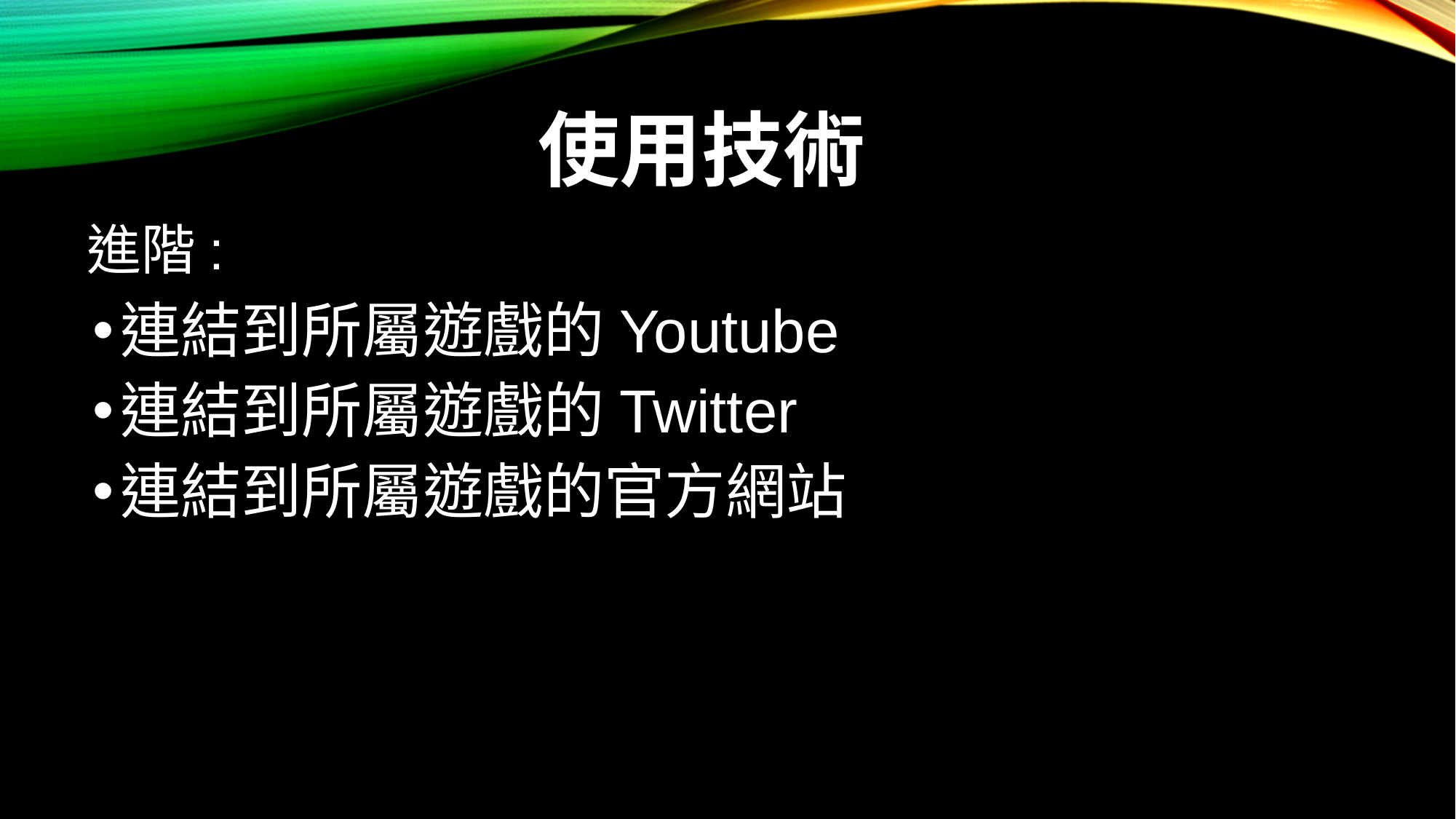

# 使用技術
進階:
連結到所屬遊戲的Youtube
連結到所屬遊戲的Twitter
連結到所屬遊戲的官方網站